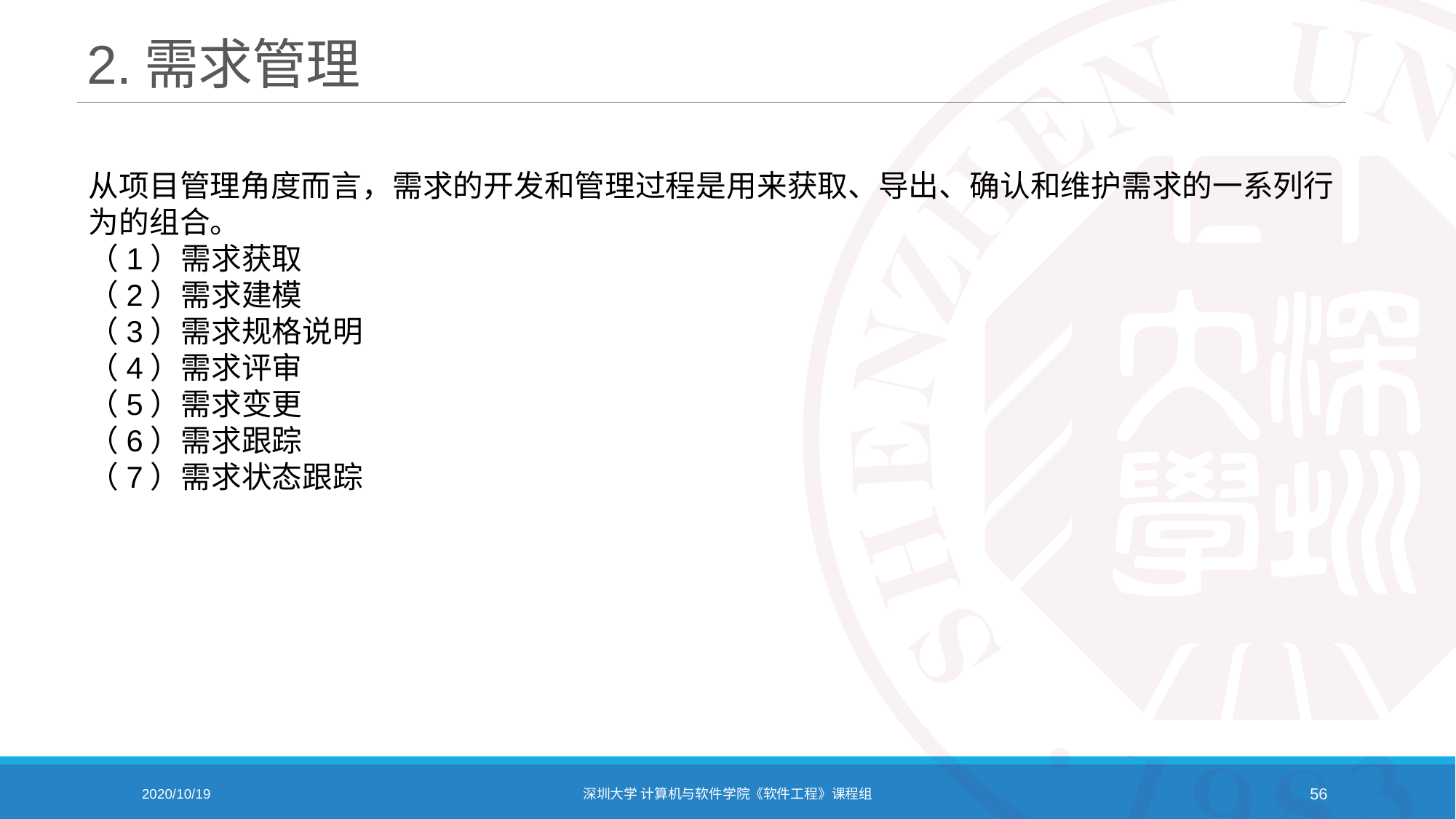

# 2.需求管理
从项目管理角度而言，需求的开发和管理过程是用来获取、导出、确认和维护需求的一系列行为的组合。
（1）需求获取
（2）需求建模
（3）需求规格说明
（4）需求评审
（5）需求变更
（6）需求跟踪
（7）需求状态跟踪
2020/10/19
深圳大学 计算机与软件学院《软件工程》课程组
56